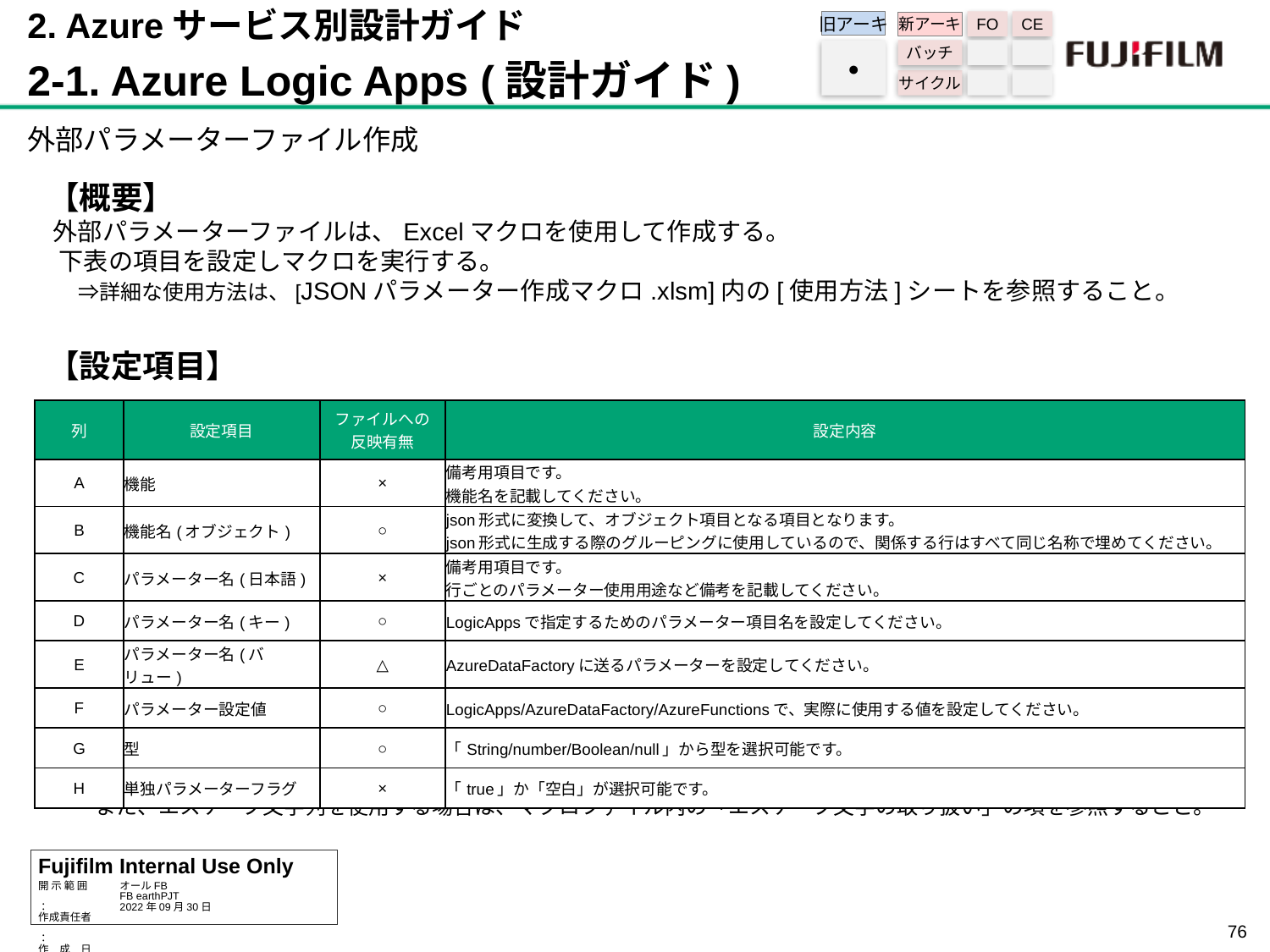

2. Azureサービス別設計ガイド
2-1. Azure Logic Apps (設計ガイド)
旧アーキ
FO
CE
新アーキ
バッチ

サイクル

●
外部パラメーターファイル作成
【概要】
 外部パラメーターファイルは、Excelマクロを使用して作成する。
 下表の項目を設定しマクロを実行する。
 　⇒詳細な使用方法は、[JSONパラメーター作成マクロ.xlsm]内の[使用方法]シートを参照すること。

【設定項目】

Azure Data Factoryで使用するパラメーターは、パイプラインで設定されているパラメーターと同名称とすること。
また、エスケープ文字列を使用する場合は、マクロファイル内の「エスケープ文字の取り扱い」の項を参照すること。

| 列 | 設定項目 | ファイルへの 反映有無 | 設定内容 |
| --- | --- | --- | --- |
| A | 機能 | × | 備考用項目です。 機能名を記載してください。 |
| B | 機能名(オブジェクト) | ○ | json形式に変換して、オブジェクト項目となる項目となります。 json形式に生成する際のグルーピングに使用しているので、関係する行はすべて同じ名称で埋めてください。 |
| C | パラメーター名(日本語) | × | 備考用項目です。 行ごとのパラメーター使用用途など備考を記載してください。 |
| D | パラメーター名(キー) | ○ | LogicAppsで指定するためのパラメーター項目名を設定してください。 |
| E | パラメーター名(バリュー) | △ | AzureDataFactoryに送るパラメーターを設定してください。 |
| F | パラメーター設定値 | ○ | LogicApps/AzureDataFactory/AzureFunctionsで、実際に使用する値を設定してください。 |
| G | 型 | ○ | 「String/number/Boolean/null」から型を選択可能です。 |
| H | 単独パラメーターフラグ | × | 「true」か「空白」が選択可能です。 |
76